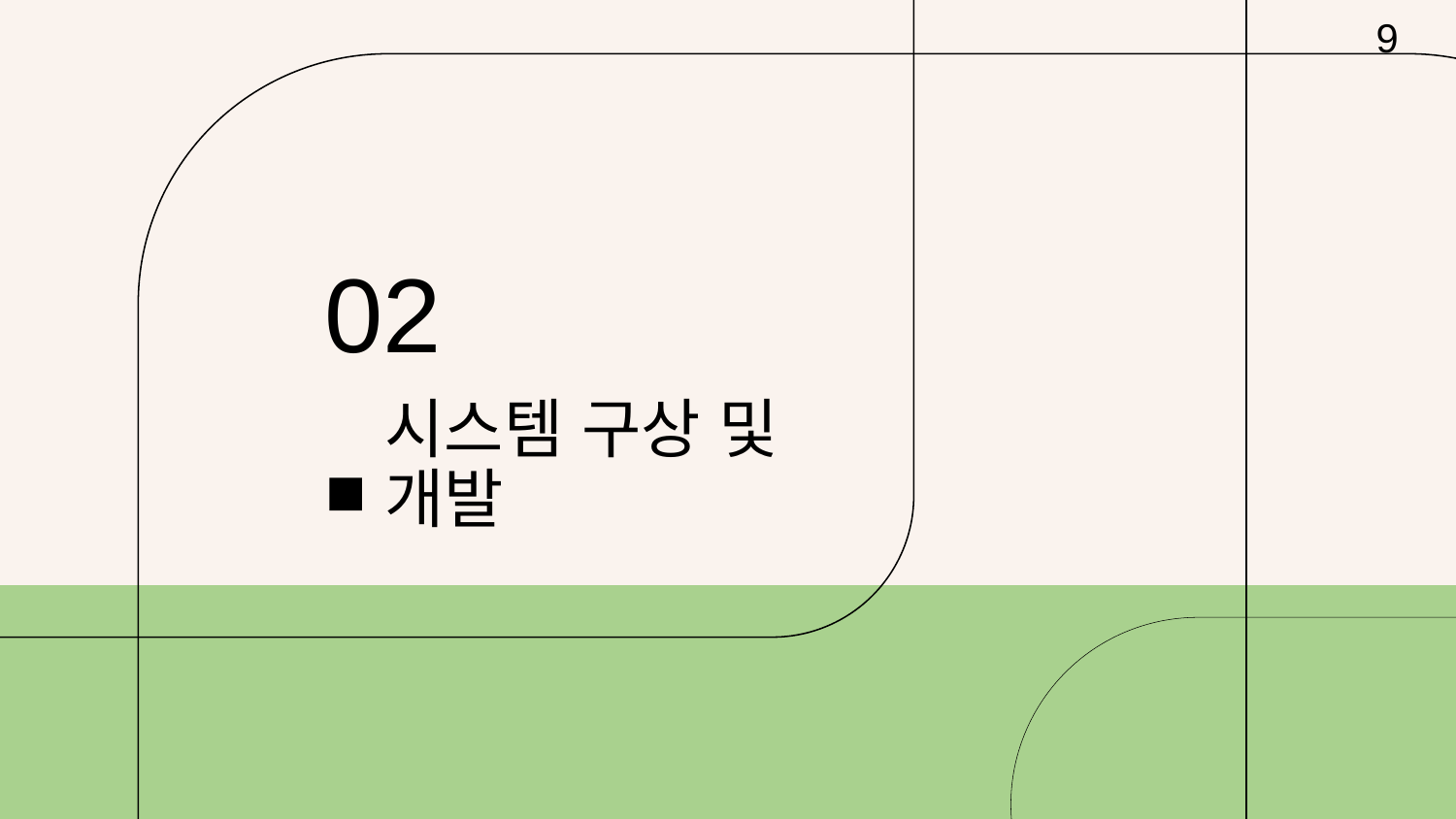

9

02
# 시스템 구상 및 개발